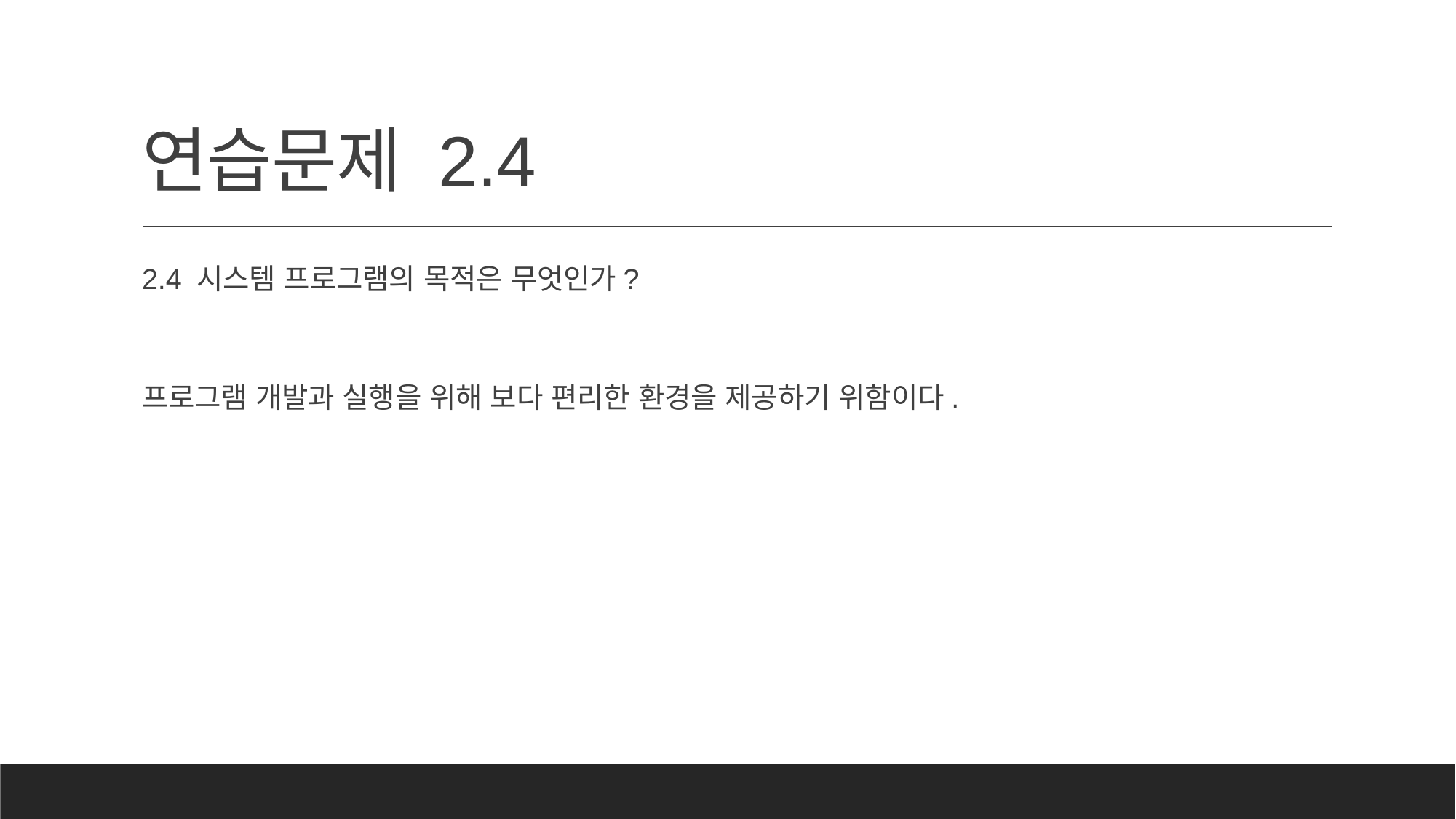

# 연습문제 2.4
2.4 시스템 프로그램의 목적은 무엇인가?

프로그램 개발과 실행을 위해 보다 편리한 환경을 제공하기 위함이다.